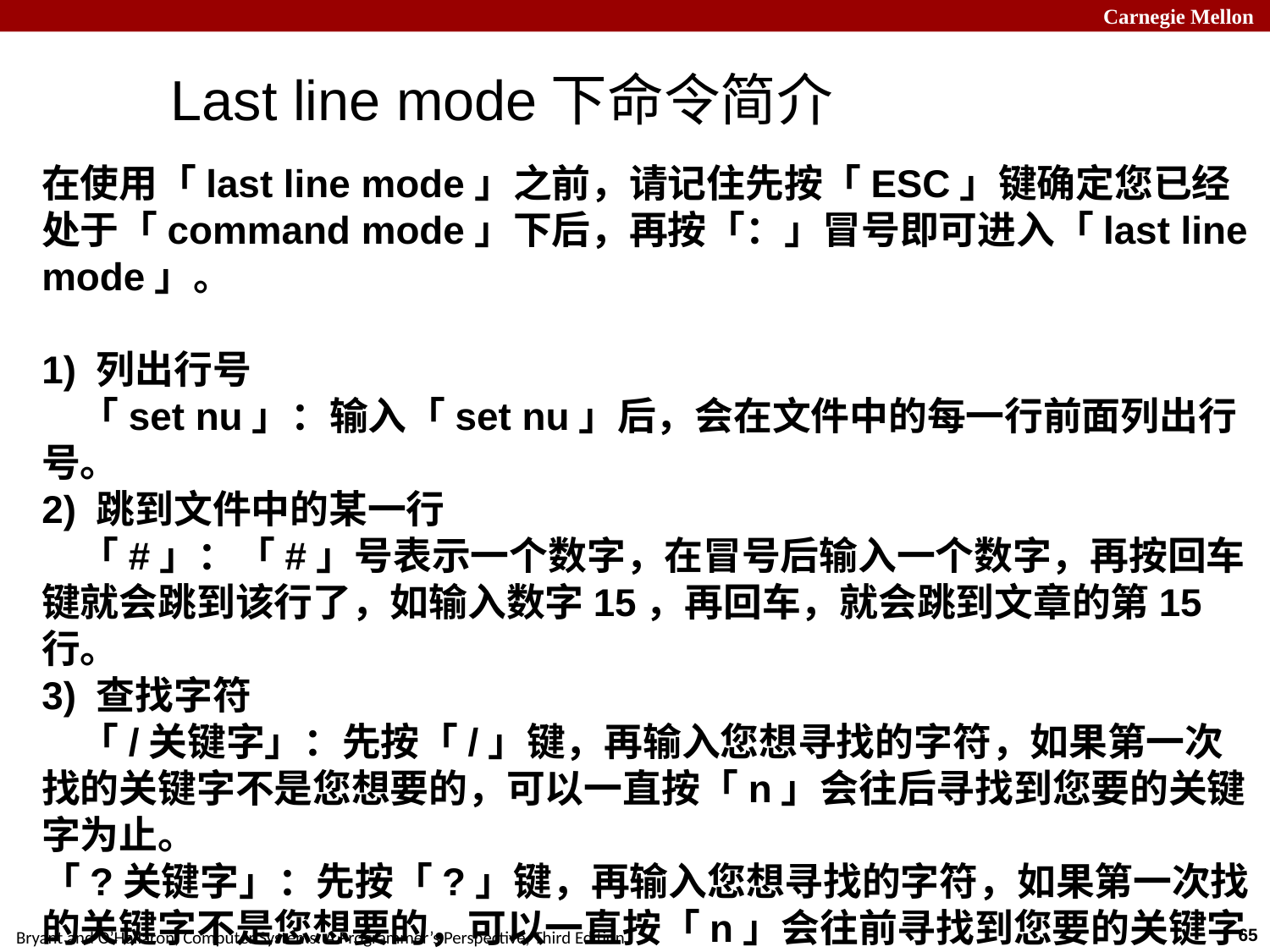

Last line mode下命令简介
在使用「last line mode」之前，请记住先按「ESC」键确定您已经处于「command mode」下后，再按「：」冒号即可进入「last line mode」。

1) 列出行号
　「set nu」：输入「set nu」后，会在文件中的每一行前面列出行号。
2) 跳到文件中的某一行
　「#」：「#」号表示一个数字，在冒号后输入一个数字，再按回车键就会跳到该行了，如输入数字15，再回车，就会跳到文章的第15行。
3) 查找字符
　「/关键字」：先按「/」键，再输入您想寻找的字符，如果第一次找的关键字不是您想要的，可以一直按「n」会往后寻找到您要的关键字为止。
「?关键字」：先按「?」键，再输入您想寻找的字符，如果第一次找的关键字不是您想要的，可以一直按「n」会往前寻找到您要的关键字为止。